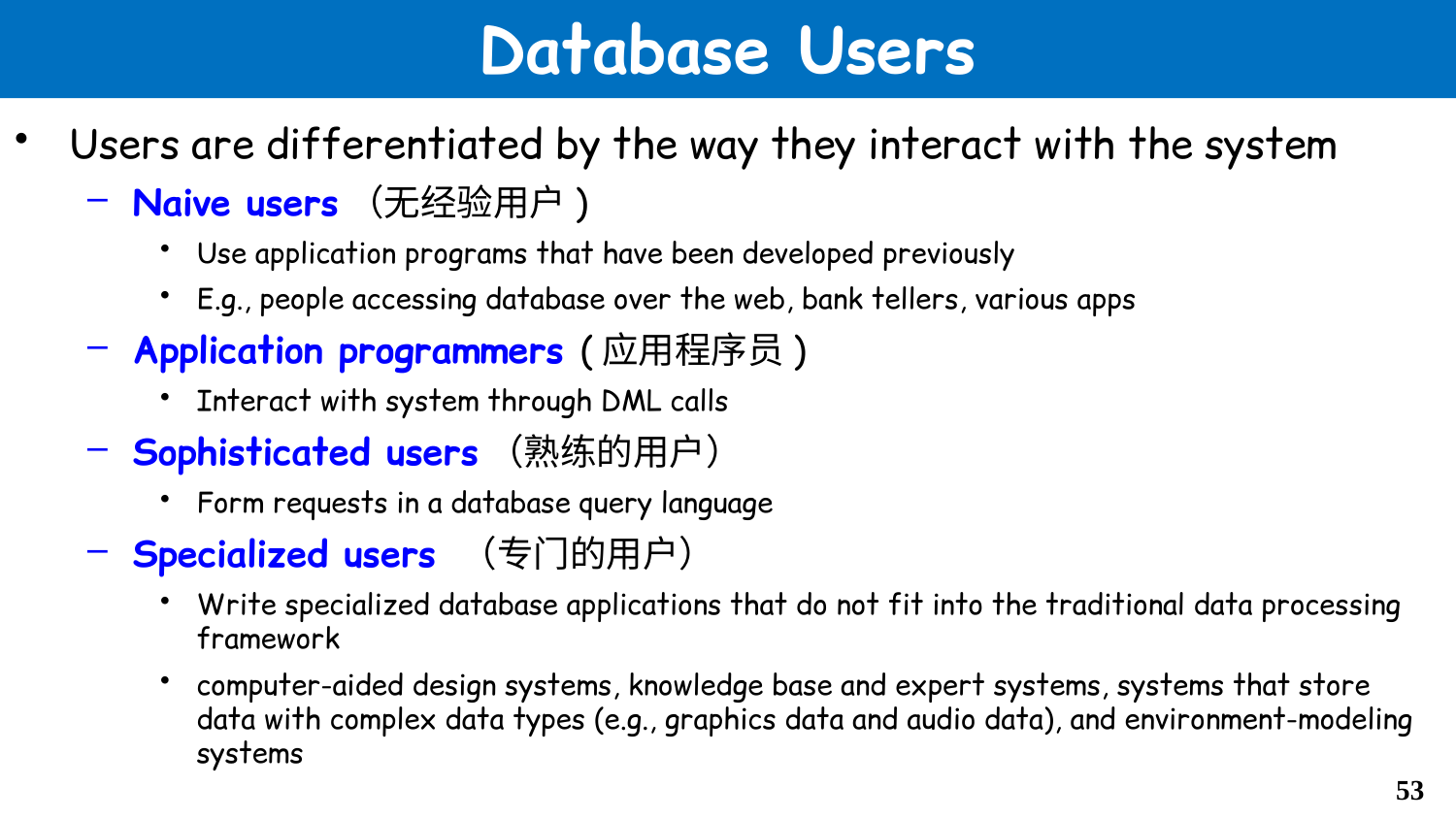

# Database Users
Users are differentiated by the way they interact with the system
Naive users（无经验用户)
Use application programs that have been developed previously
E.g., people accessing database over the web, bank tellers, various apps
Application programmers (应用程序员)
Interact with system through DML calls
Sophisticated users（熟练的用户）
Form requests in a database query language
Specialized users （专门的用户）
Write specialized database applications that do not fit into the traditional data processing framework
computer-aided design systems, knowledge base and expert systems, systems that store data with complex data types (e.g., graphics data and audio data), and environment-modeling systems